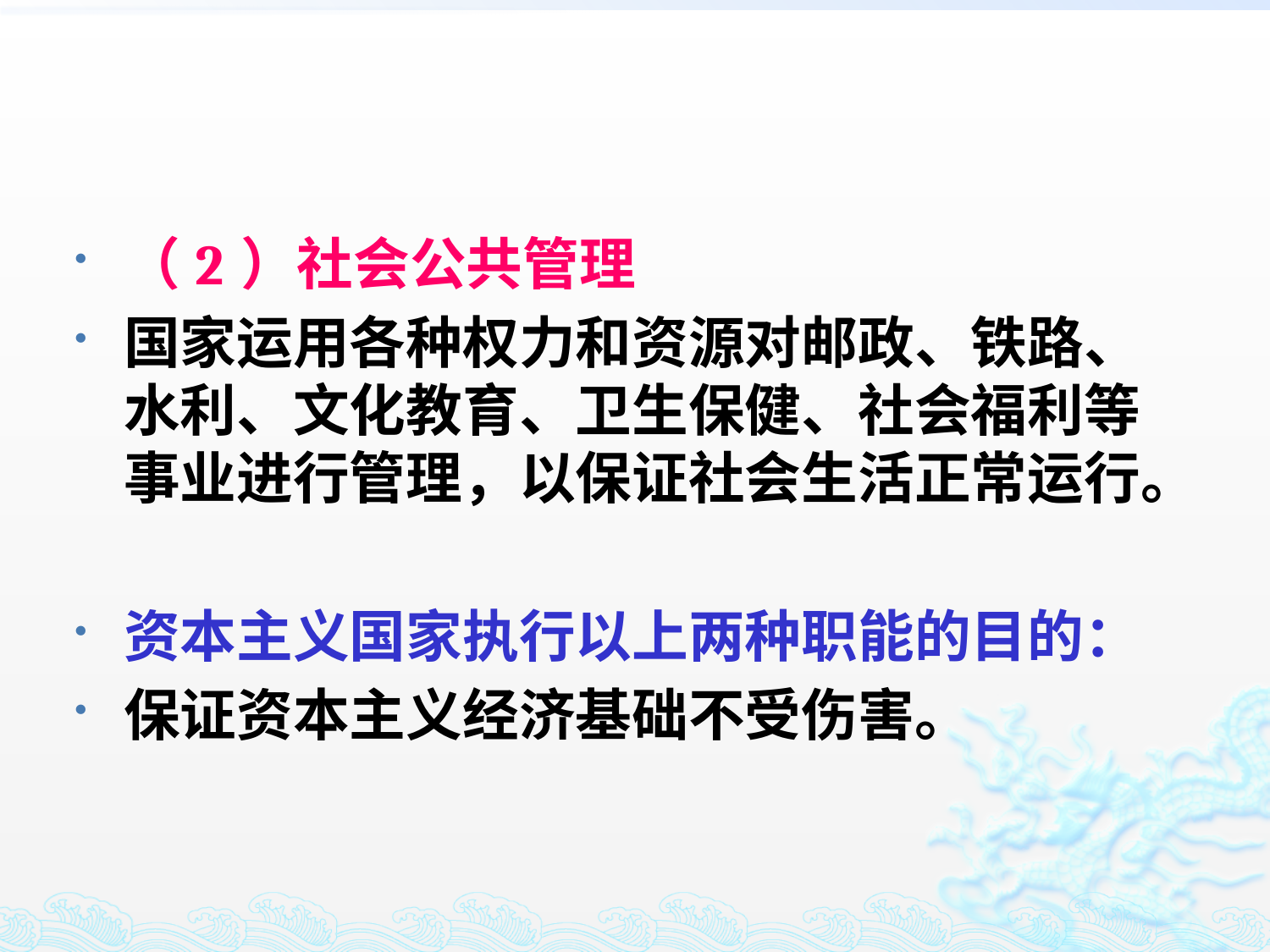

（2）社会公共管理
国家运用各种权力和资源对邮政、铁路、水利、文化教育、卫生保健、社会福利等事业进行管理，以保证社会生活正常运行。

资本主义国家执行以上两种职能的目的：
保证资本主义经济基础不受伤害。